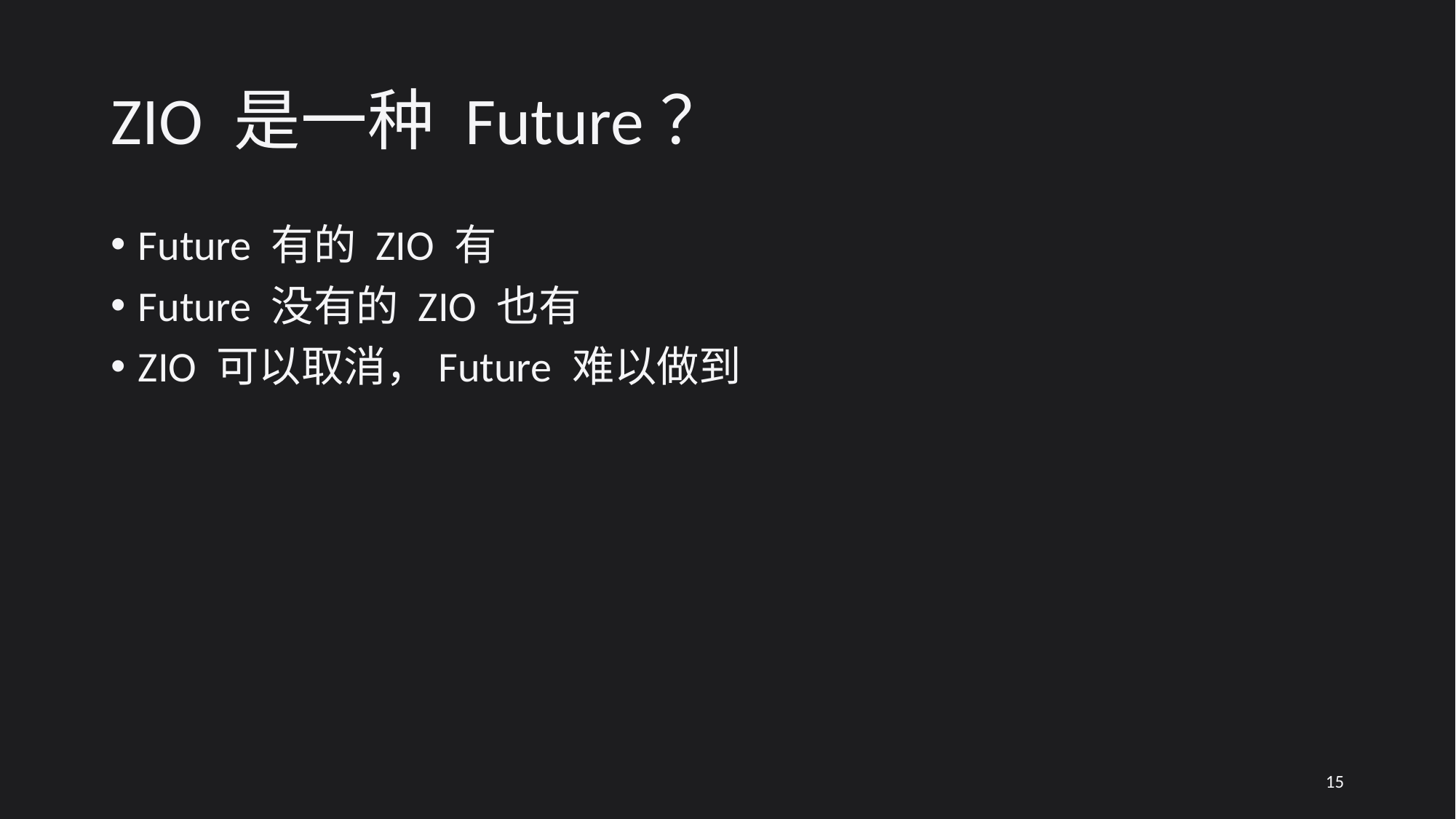

# ZIO 是一种 Future？
Future 有的 ZIO 有
Future 没有的 ZIO 也有
ZIO 可以取消，Future 难以做到
15